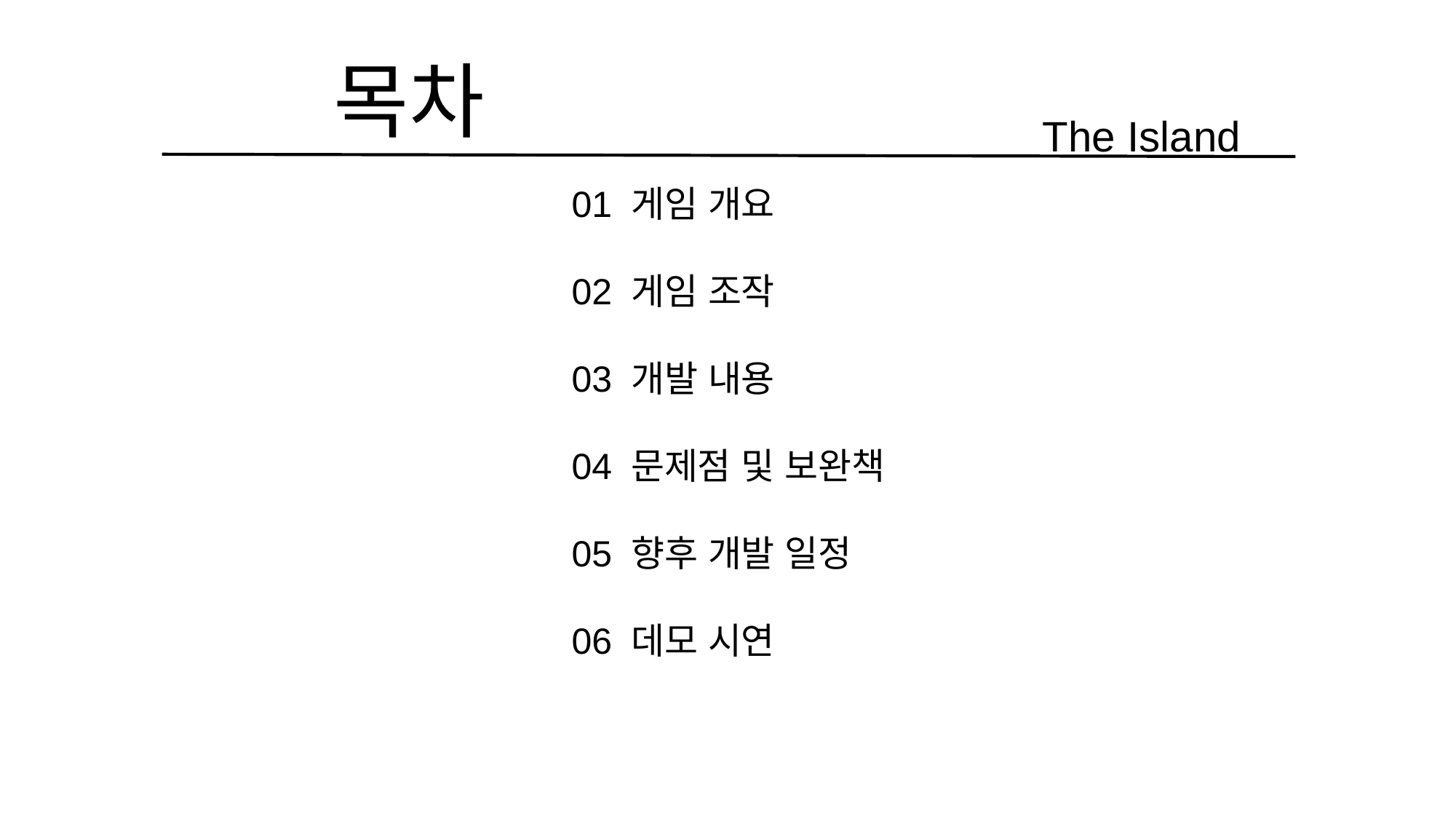

목차
The Island
01 게임 개요

02 게임 조작

03 개발 내용

04 문제점 및 보완책

05 향후 개발 일정

06 데모 시연